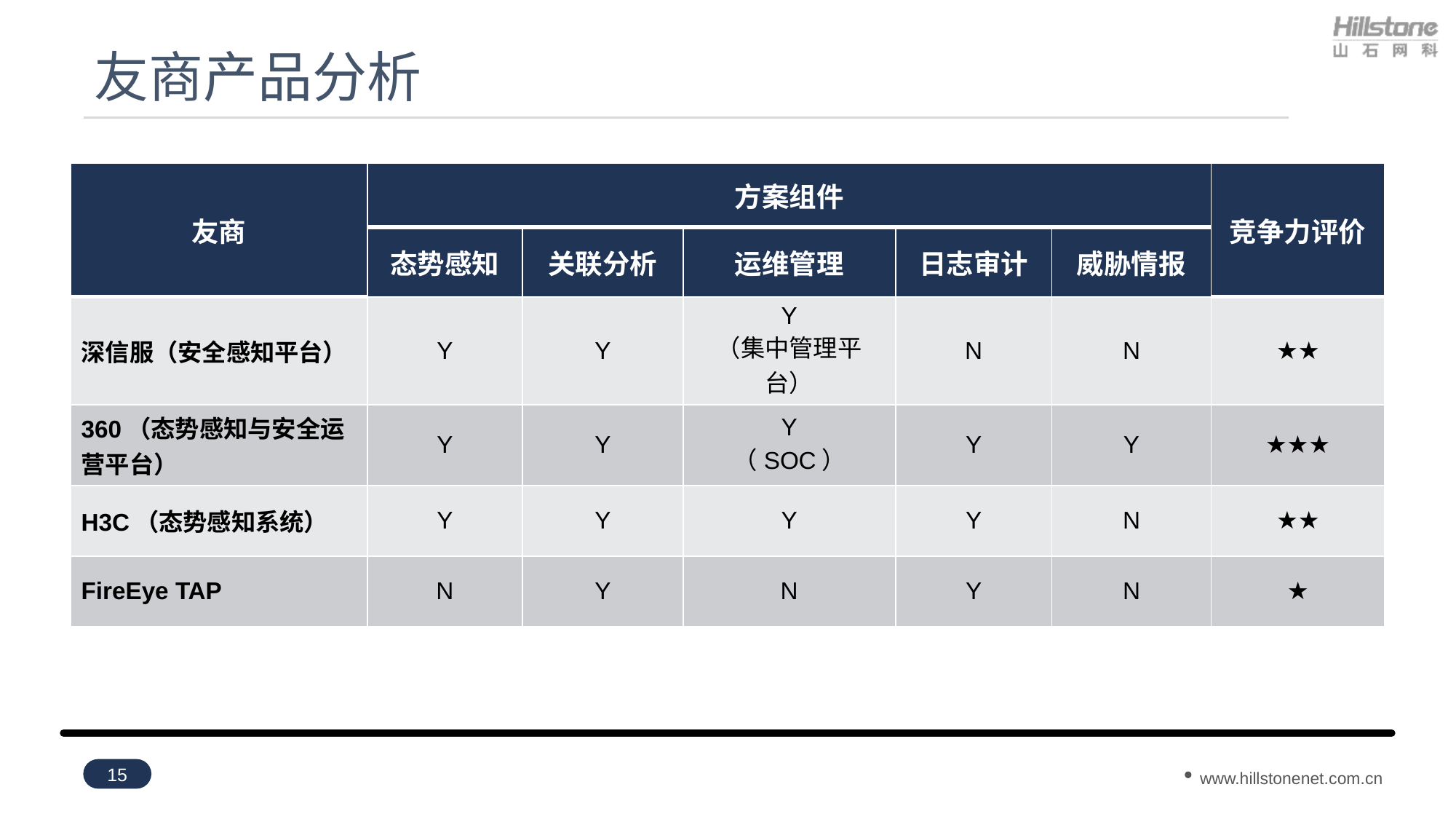

# 友商产品分析
| 友商 | 方案组件 |  |  |  |  | 竞争力评价 |
| --- | --- | --- | --- | --- | --- | --- |
|  | 态势感知 | 关联分析 | 运维管理 | 日志审计 | 威胁情报 |  |
| 深信服（安全感知平台） | Y | Y | Y （集中管理平台） | N | N | ★★ |
| 360（态势感知与安全运营平台） | Y | Y | Y （SOC） | Y | Y | ★★★ |
| H3C（态势感知系统） | Y | Y | Y | Y | N | ★★ |
| FireEye TAP | N | Y | N | Y | N | ★ |
15